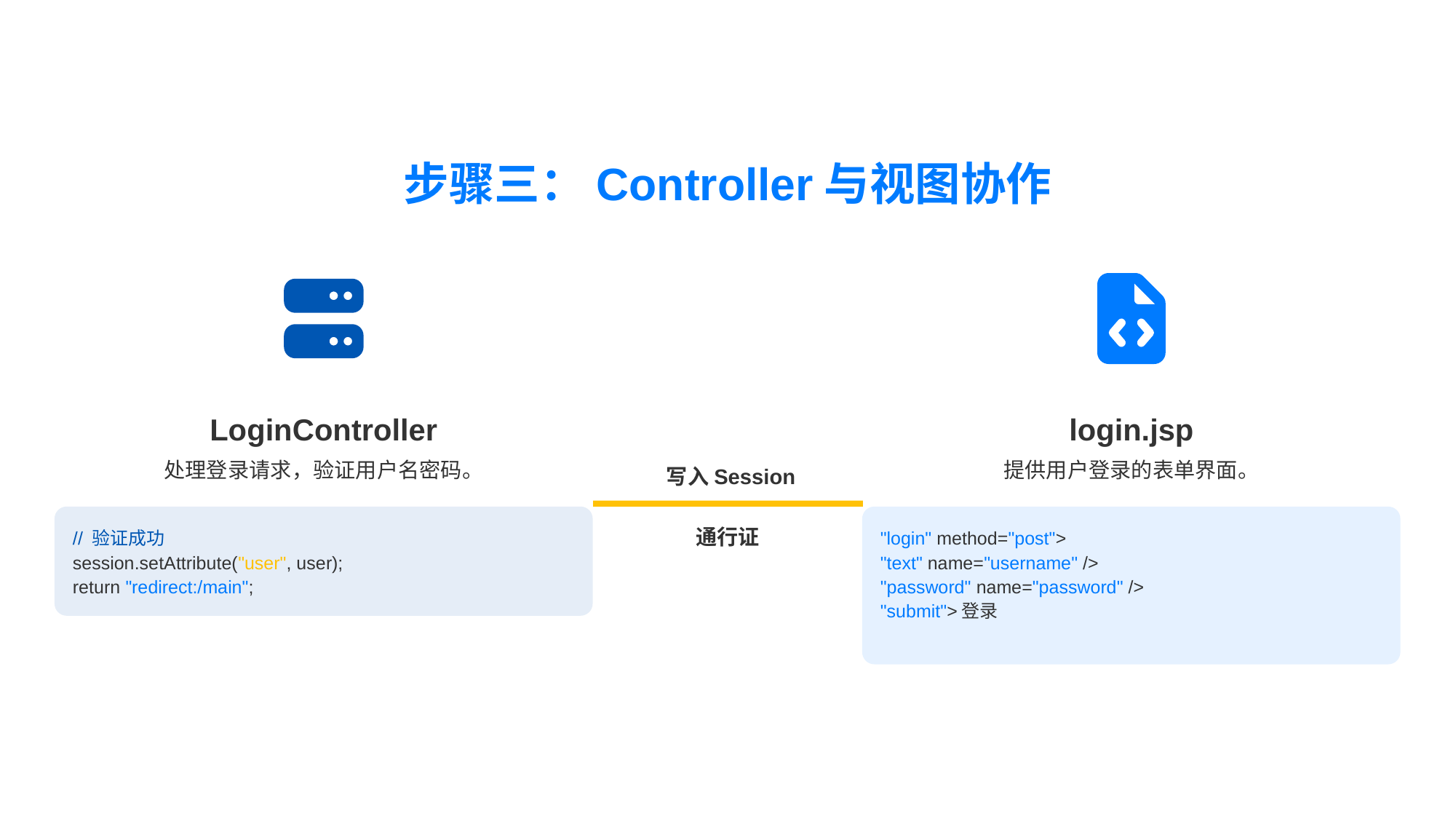

步骤三：Controller与视图协作

LoginController
login.jsp
处理登录请求，验证用户名密码。
提供用户登录的表单界面。
写入Session

通行证
"login" method="post">
// 验证成功
session.setAttribute("user", user);
"text" name="username" />
return "redirect:/main";
"password" name="password" />
"submit">登录